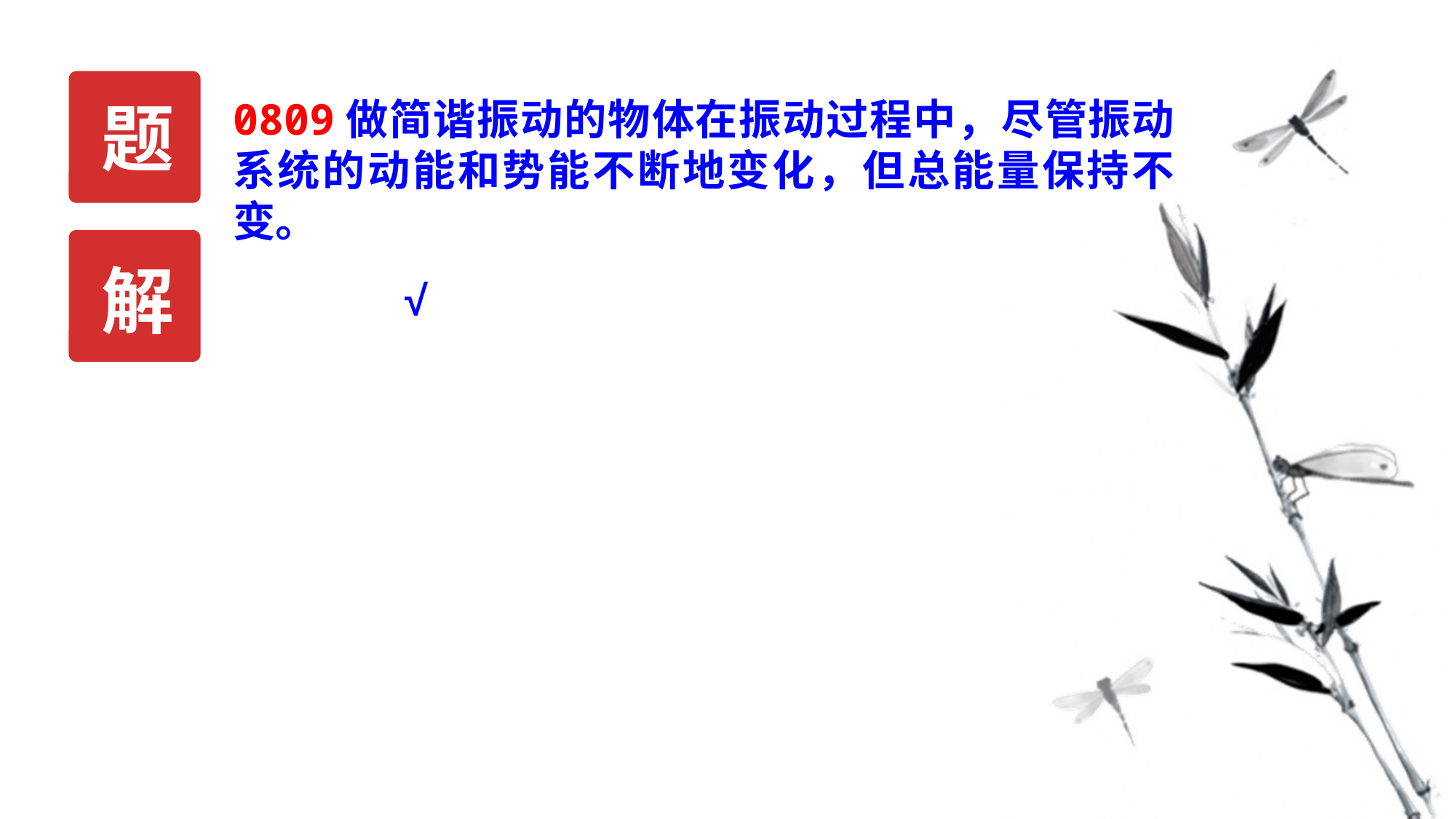

题
0809做简谐振动的物体在振动过程中，尽管振动系统的动能和势能不断地变化，但总能量保持不变。

解
√